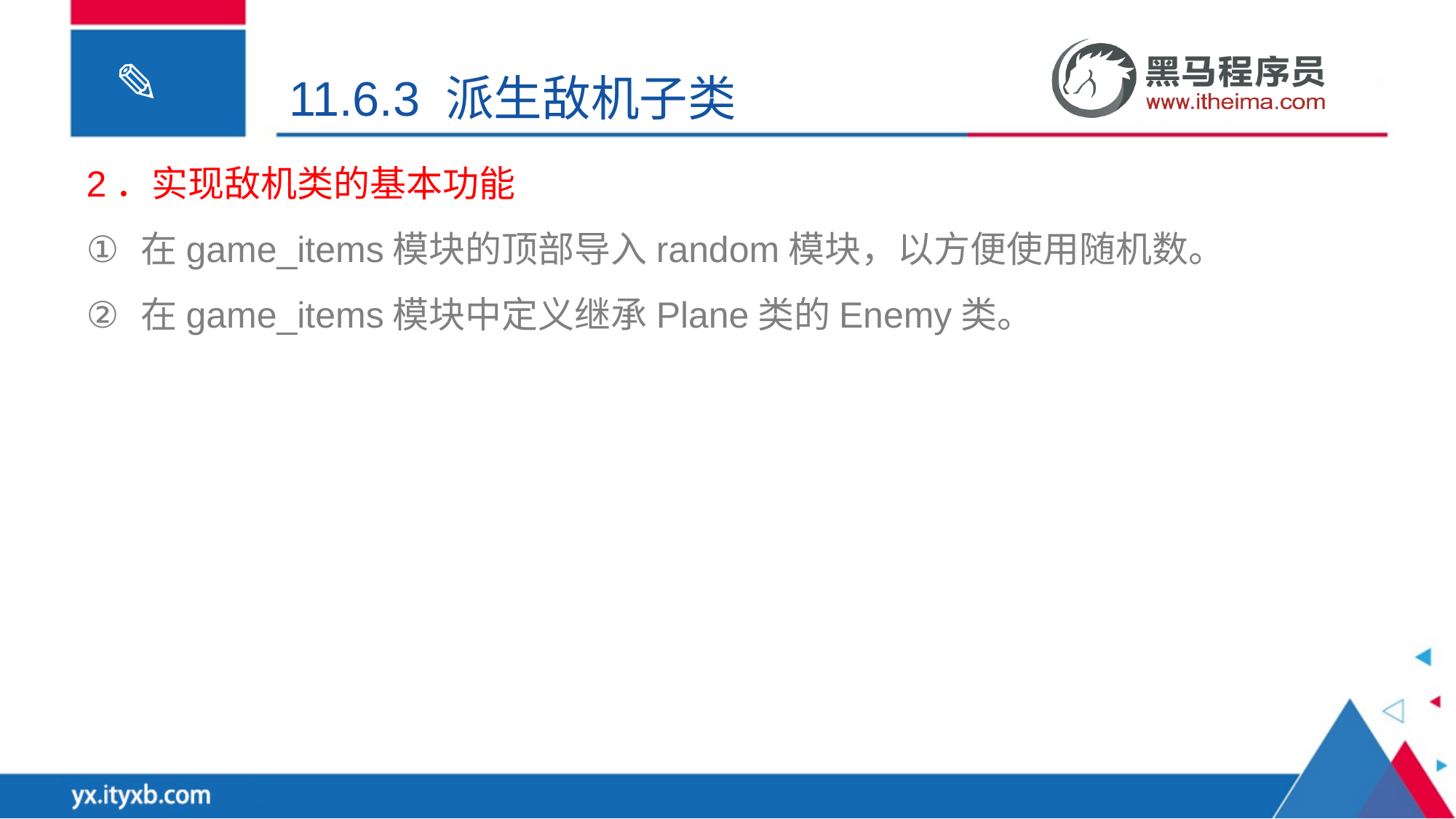

11.6.3 派生敌机子类
2．实现敌机类的基本功能
在game_items模块的顶部导入random模块，以方便使用随机数。
在game_items模块中定义继承Plane类的Enemy类。